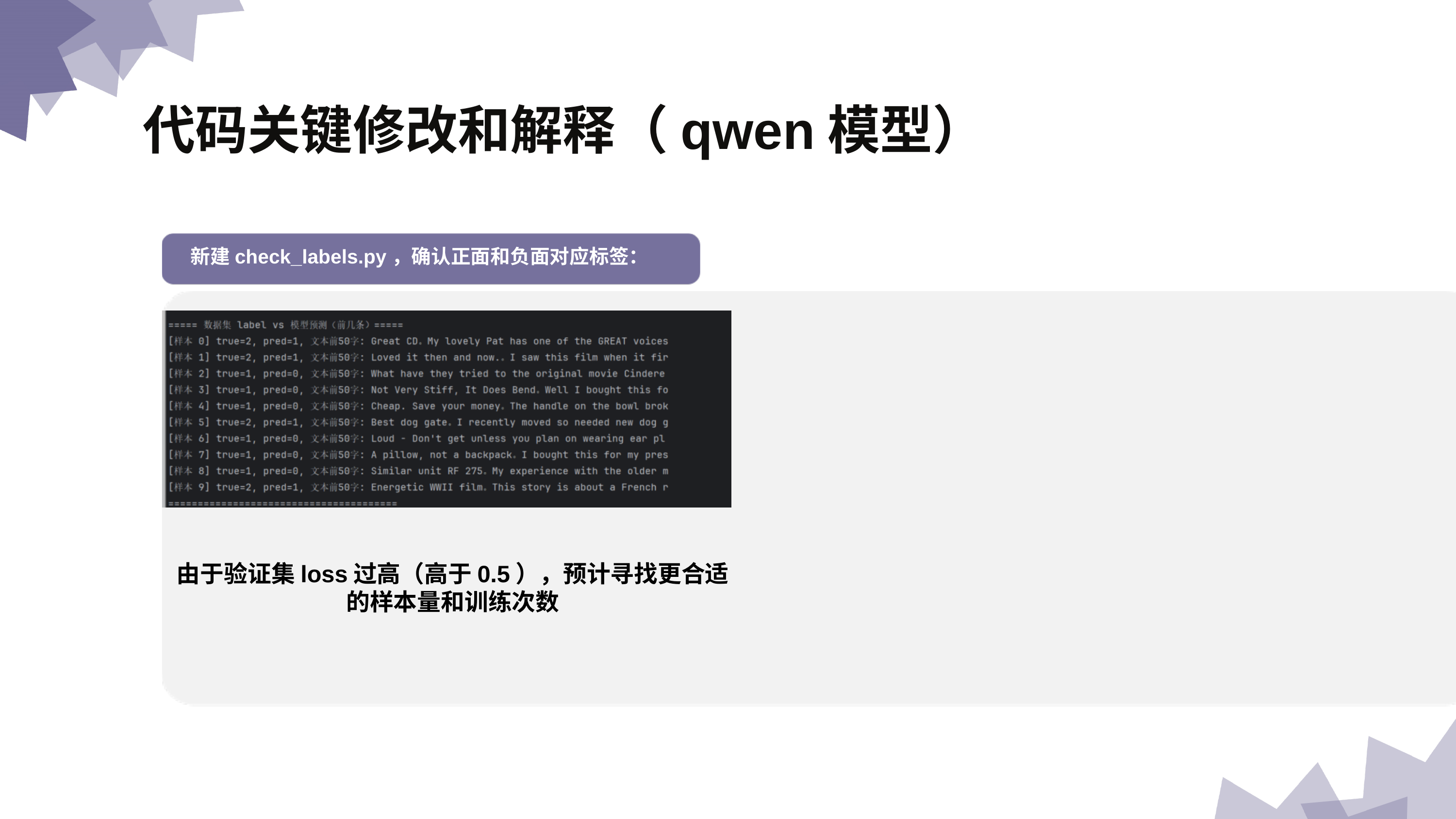

代码关键修改和解释（qwen模型）

新建check_labels.py，确认正面和负面对应标签：

由于验证集loss过高（高于0.5），预计寻找更合适的样本量和训练次数